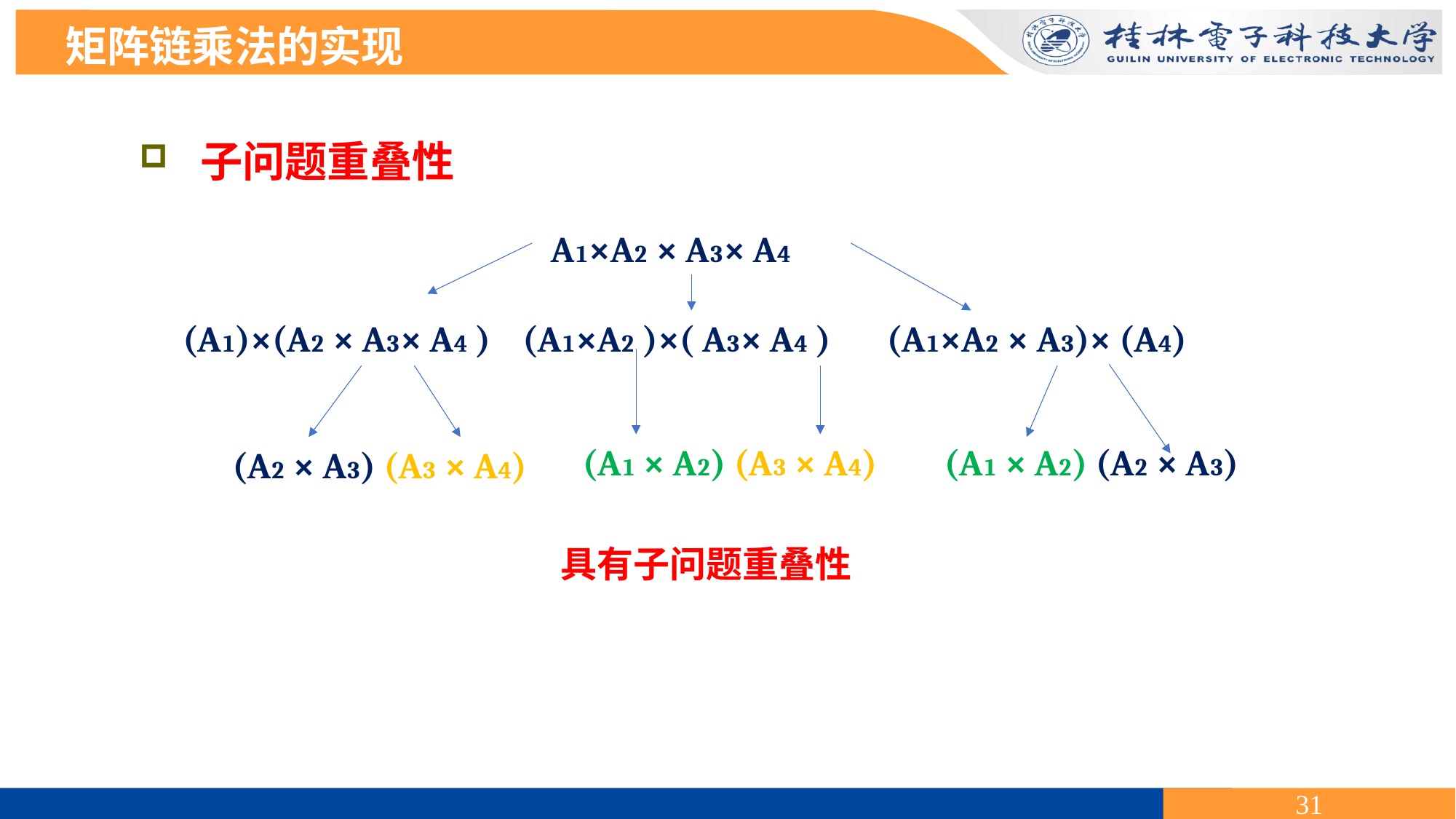

矩阵链乘法的实现
 子问题重叠性
 A1×A2 × A3× A4
(A1)×(A2 × A3× A4 )    (A1×A2 )×( A3× A4 )       (A1×A2 × A3)× (A4)
(A1 × A2) (A2 × A3)
(A1 × A2) (A3 × A4)
(A2 × A3) (A3 × A4)
具有子问题重叠性